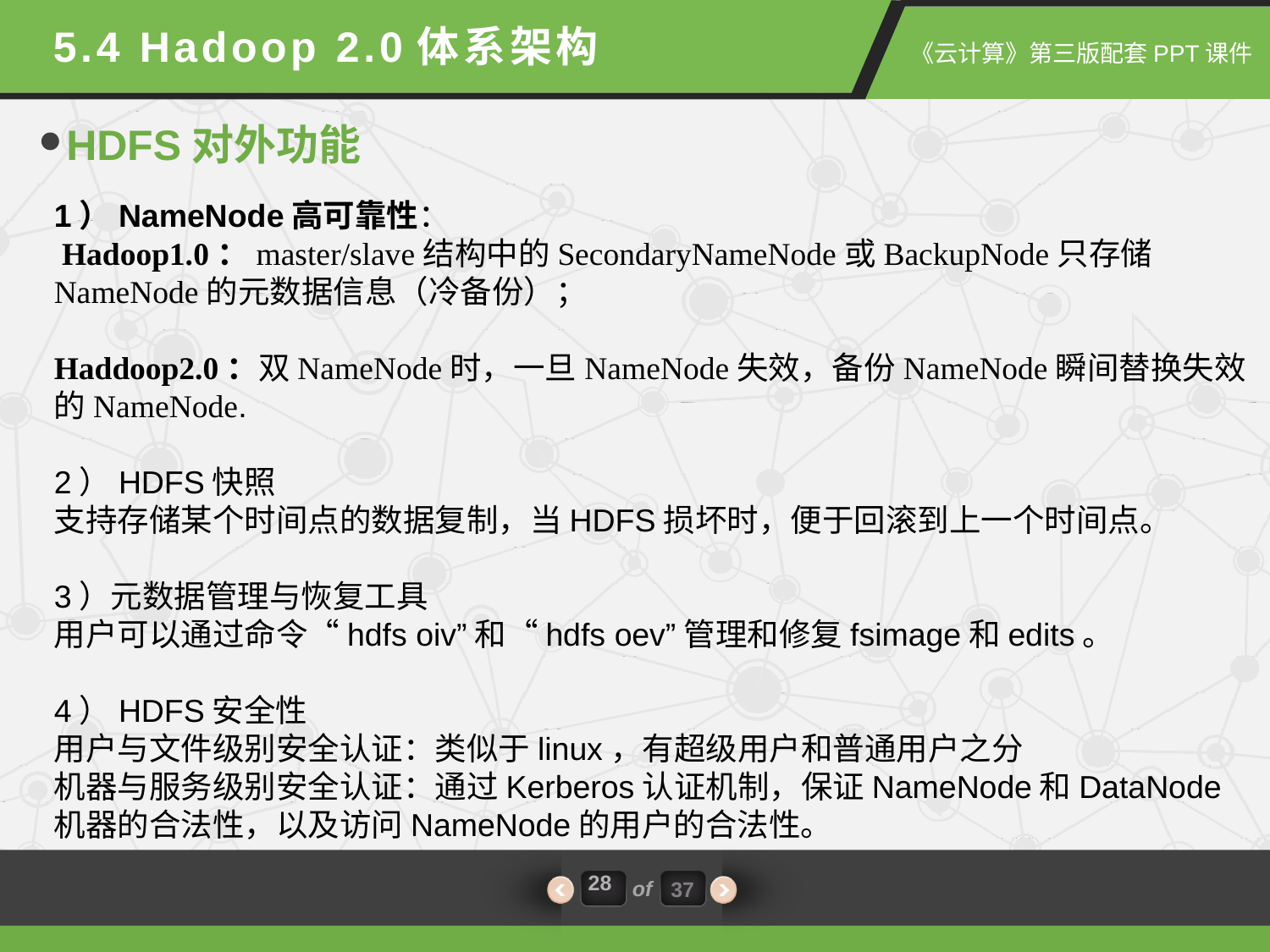

5.4 Hadoop 2.0体系架构
HDFS对外功能

1）NameNode高可靠性：
 Hadoop1.0：master/slave结构中的SecondaryNameNode或BackupNode只存储NameNode的元数据信息（冷备份）；

Haddoop2.0：双NameNode时，一旦NameNode失效，备份NameNode瞬间替换失效的NameNode.

2）HDFS快照
支持存储某个时间点的数据复制，当HDFS损坏时，便于回滚到上一个时间点。

3）元数据管理与恢复工具
用户可以通过命令“hdfs oiv”和“hdfs oev”管理和修复fsimage和edits。

4）HDFS安全性
用户与文件级别安全认证：类似于linux，有超级用户和普通用户之分
机器与服务级别安全认证：通过Kerberos认证机制，保证NameNode和DataNode机器的合法性，以及访问NameNode的用户的合法性。
28